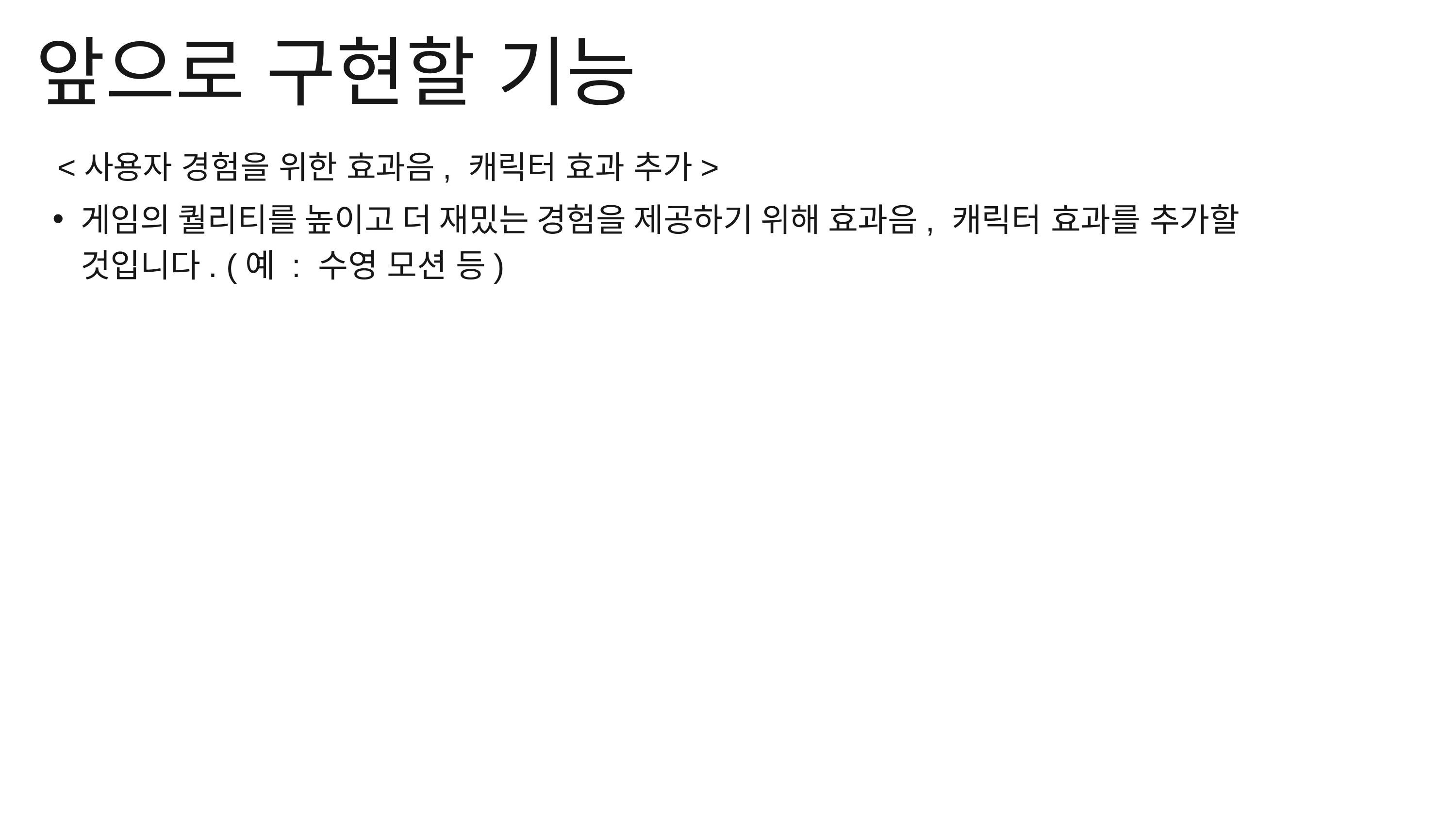

앞으로 구현할 기능
<사용자 경험을 위한 효과음, 캐릭터 효과 추가>
게임의 퀄리티를 높이고 더 재밌는 경험을 제공하기 위해 효과음, 캐릭터 효과를 추가할 것입니다. (예 : 수영 모션 등)